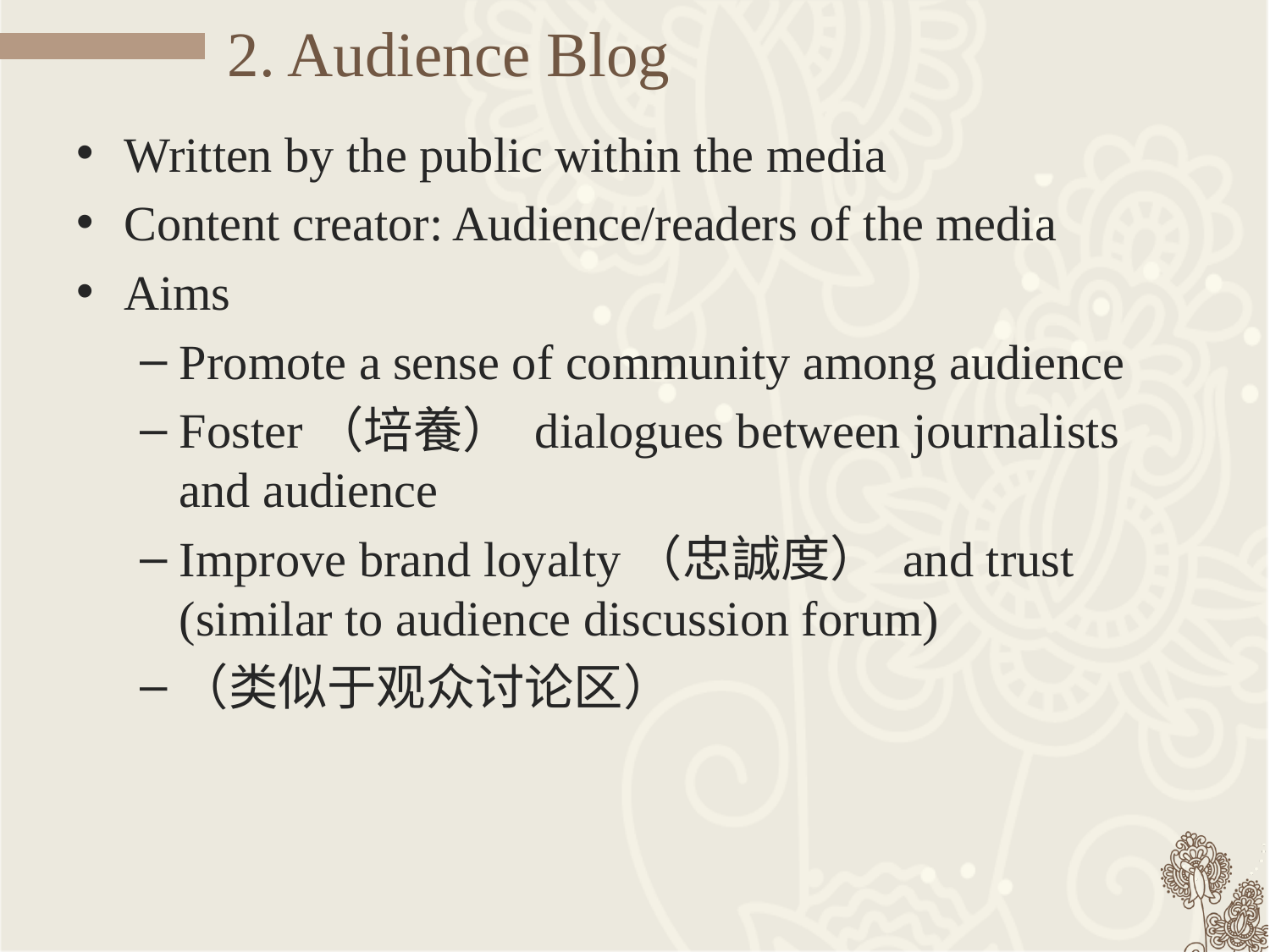

# 2. Audience Blog
Written by the public within the media
Content creator: Audience/readers of the media
Aims
Promote a sense of community among audience
Foster（培養） dialogues between journalists and audience
Improve brand loyalty（忠誠度） and trust (similar to audience discussion forum)
（类似于观众讨论区）